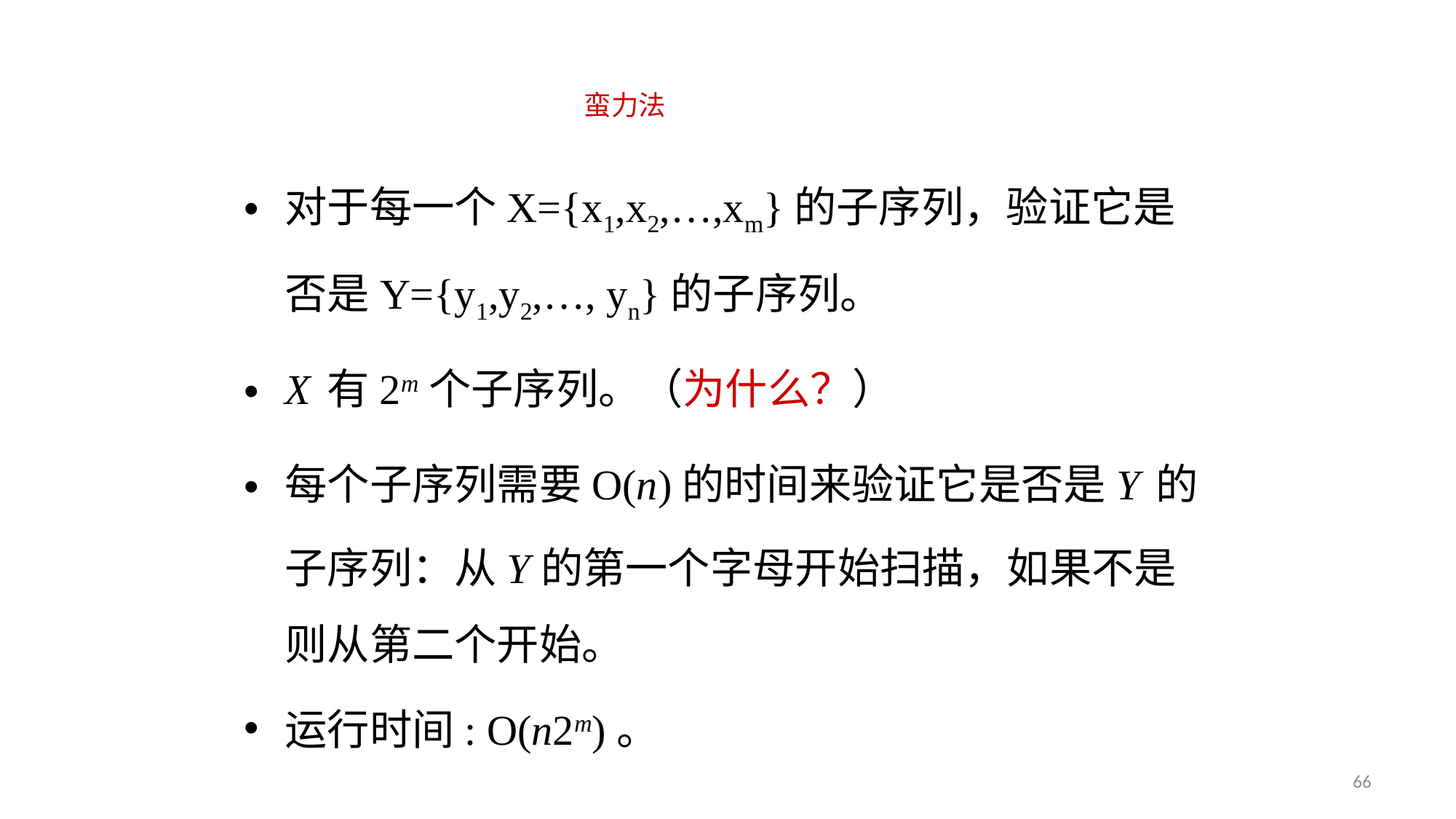

蛮力法
对于每一个X={x1,x2,…,xm}的子序列，验证它是否是Y={y1,y2,…, yn}的子序列。
X 有2m个子序列。（为什么？）
每个子序列需要O(n)的时间来验证它是否是Y 的子序列：从Y的第一个字母开始扫描，如果不是则从第二个开始。
运行时间: O(n2m)。
66